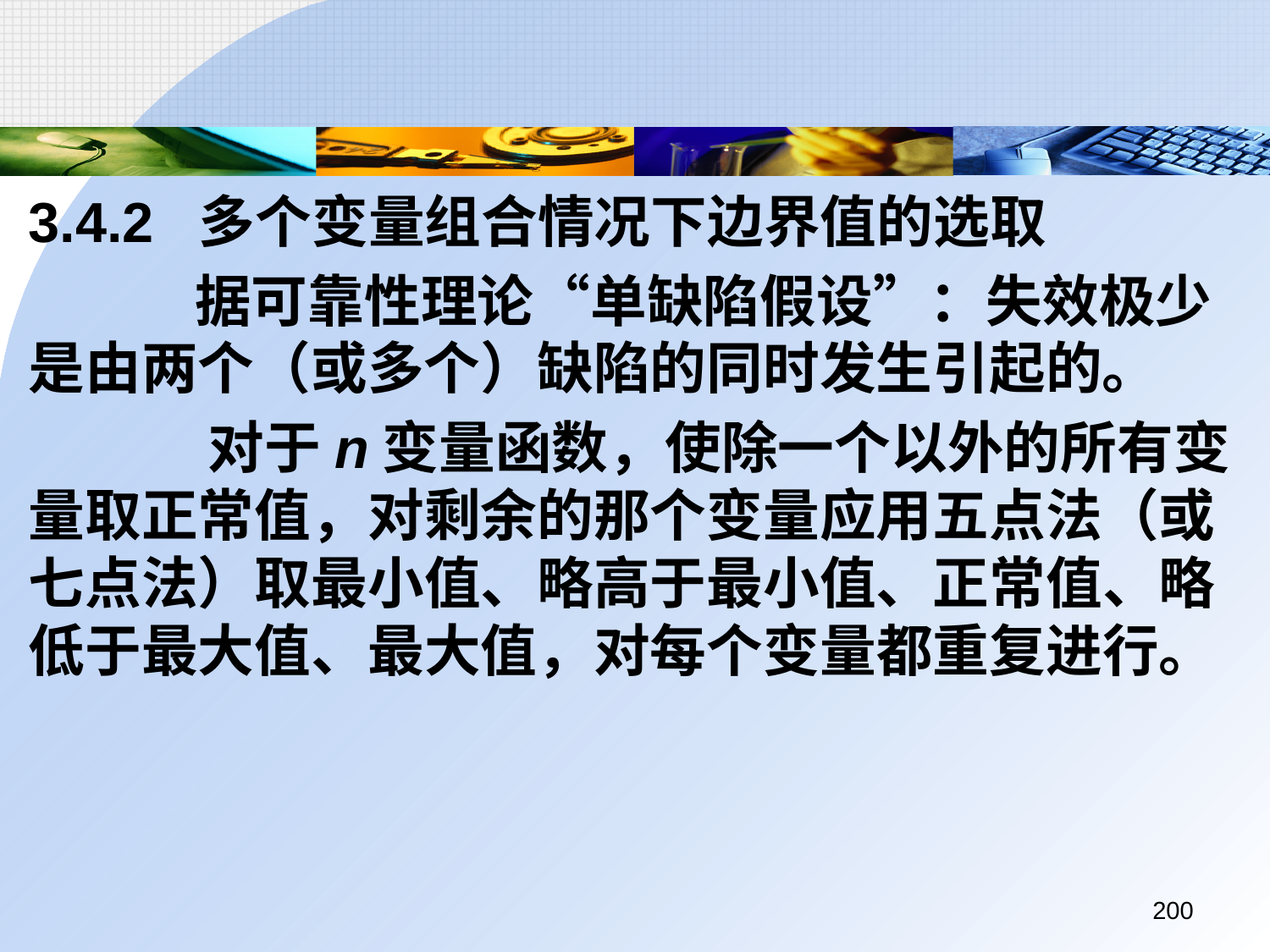

3.4.2  多个变量组合情况下边界值的选取
		  据可靠性理论“单缺陷假设”：失效极少是由两个（或多个）缺陷的同时发生引起的。
		   对于n变量函数，使除一个以外的所有变量取正常值，对剩余的那个变量应用五点法（或七点法）取最小值、略高于最小值、正常值、略低于最大值、最大值，对每个变量都重复进行。

200